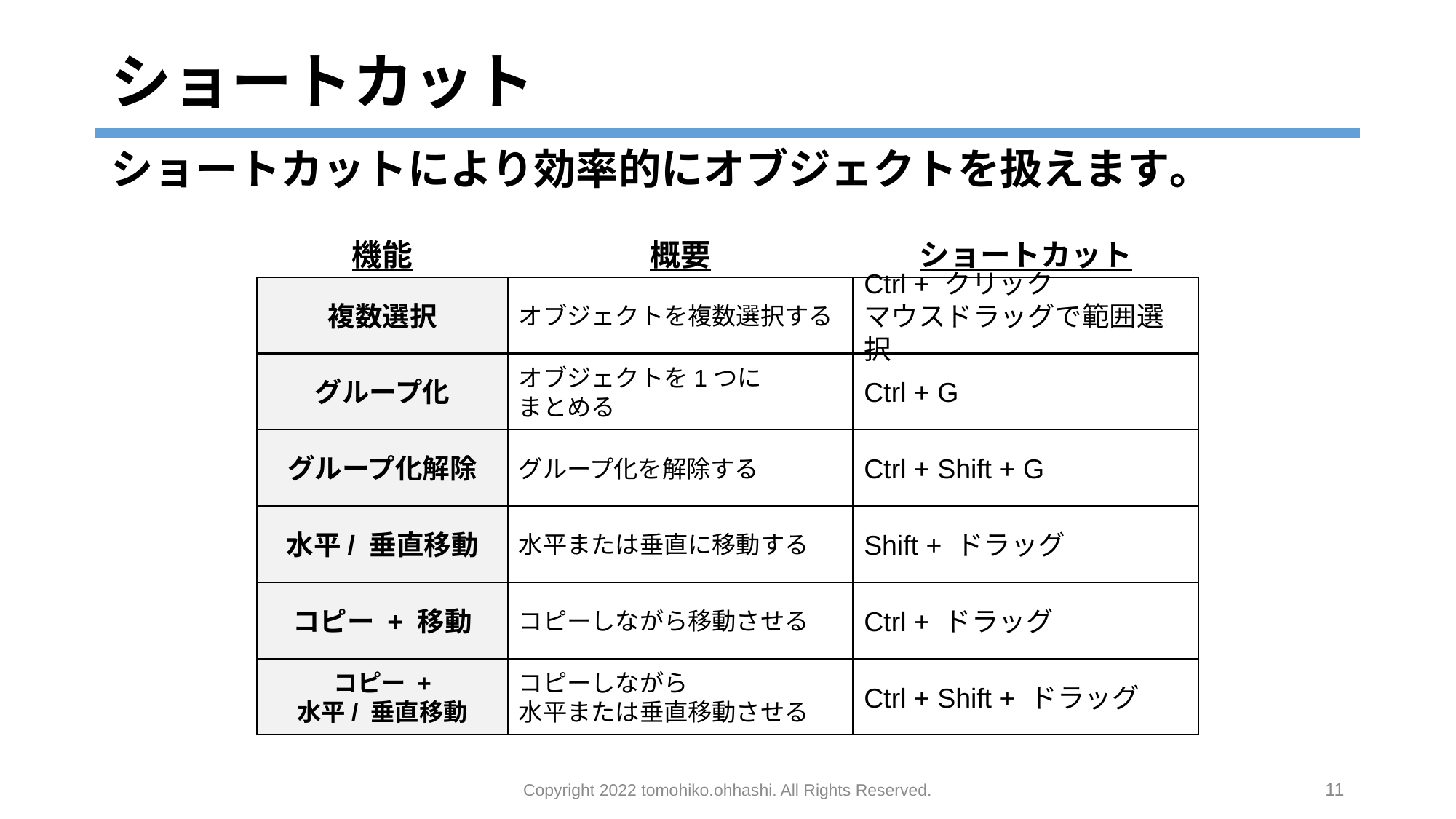

# ショートカット
ショートカットにより効率的にオブジェクトを扱えます｡

機能
概要
ショートカット
複数選択
オブジェクトを複数選択する
Ctrl + クリック
マウスドラッグで範囲選択
グループ化
オブジェクトを1つに
まとめる
Ctrl + G
グループ化解除
グループ化を解除する
Ctrl + Shift + G
水平/ 垂直移動
水平または垂直に移動する
Shift + ドラッグ
コピー + 移動
コピーしながら移動させる
Ctrl + ドラッグ
コピー +
水平/ 垂直移動
コピーしながら
水平または垂直移動させる
Ctrl + Shift + ドラッグ
Copyright 2022 tomohiko.ohhashi. All Rights Reserved.
11